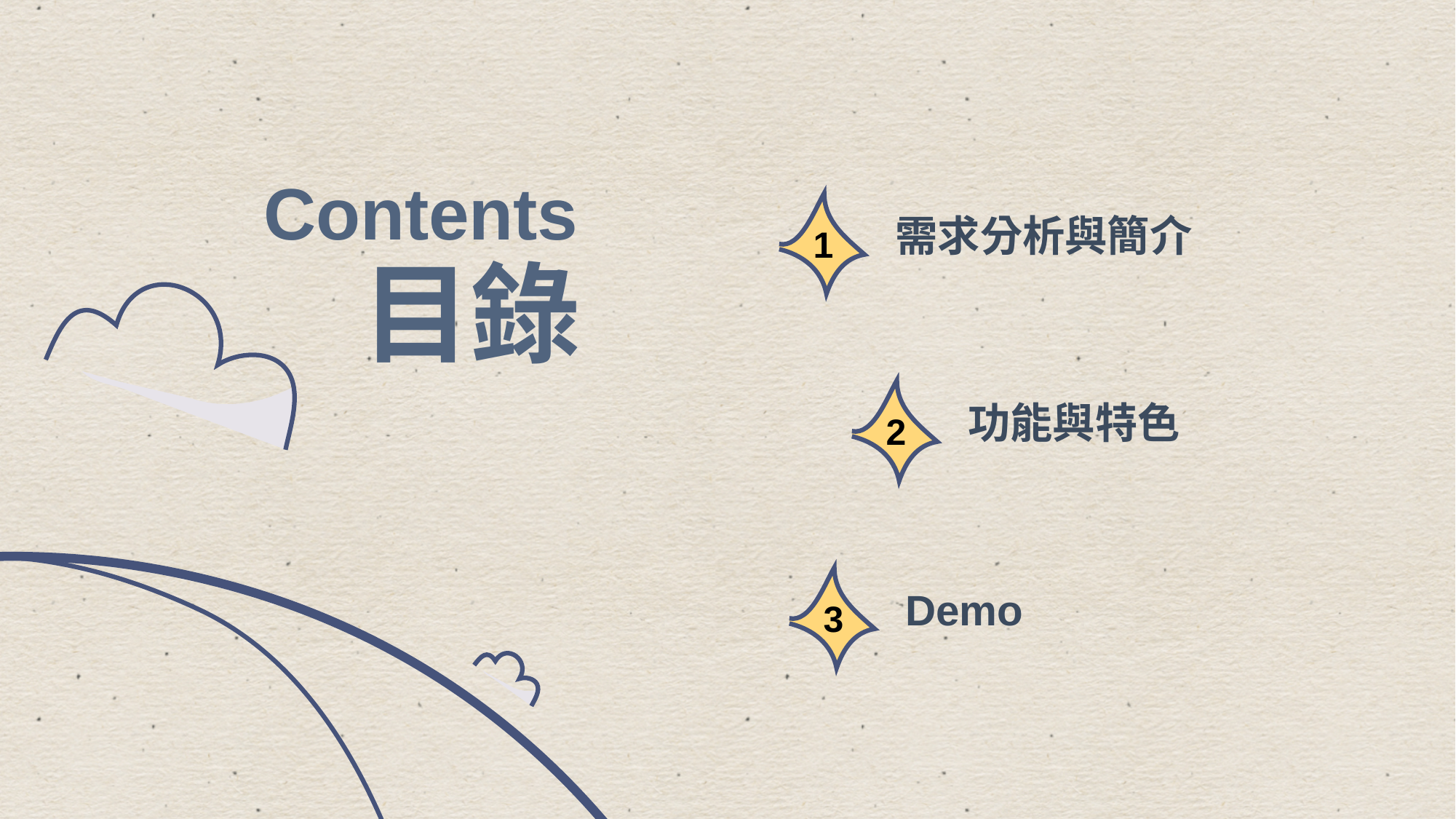

Contents

1
需求分析與簡介
目錄

2
功能與特色

3
Demo